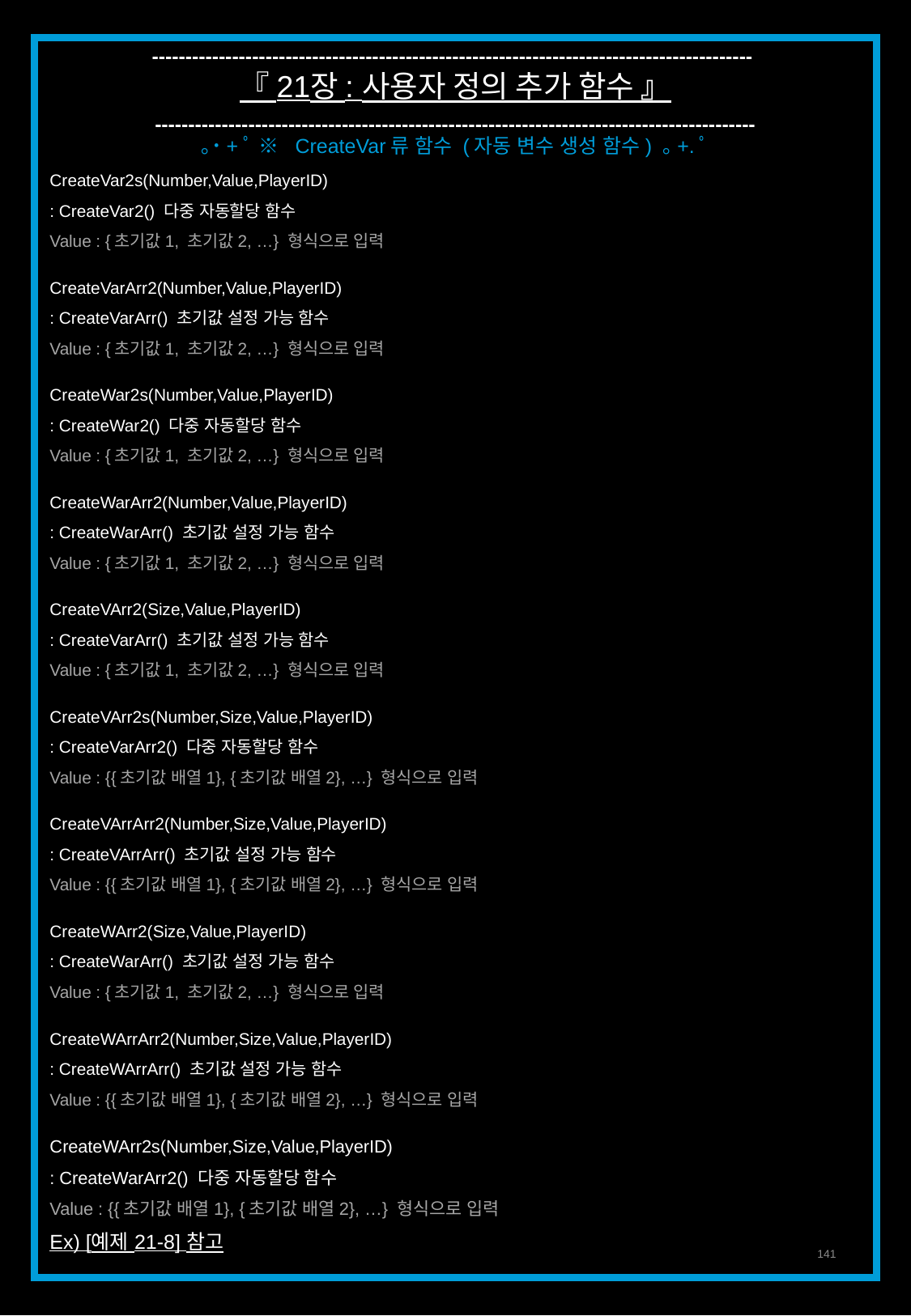

------------------------------------------------------------------------------------------
『 21장 : 사용자 정의 추가 함수 』
------------------------------------------------------------------------------------------

｡˙+ﾟ ※  CreateVar류 함수 (자동 변수 생성 함수) ｡+.ﾟ
CreateVar2s(Number,Value,PlayerID)
: CreateVar2() 다중 자동할당 함수
Value : {초기값1, 초기값2, …} 형식으로 입력

CreateVarArr2(Number,Value,PlayerID)
: CreateVarArr() 초기값 설정 가능 함수
Value : {초기값1, 초기값2, …} 형식으로 입력

CreateWar2s(Number,Value,PlayerID)
: CreateWar2() 다중 자동할당 함수
Value : {초기값1, 초기값2, …} 형식으로 입력

CreateWarArr2(Number,Value,PlayerID)
: CreateWarArr() 초기값 설정 가능 함수
Value : {초기값1, 초기값2, …} 형식으로 입력

CreateVArr2(Size,Value,PlayerID)
: CreateVarArr() 초기값 설정 가능 함수
Value : {초기값1, 초기값2, …} 형식으로 입력

CreateVArr2s(Number,Size,Value,PlayerID)
: CreateVarArr2() 다중 자동할당 함수
Value : {{초기값 배열1}, {초기값 배열2}, …} 형식으로 입력

CreateVArrArr2(Number,Size,Value,PlayerID)
: CreateVArrArr() 초기값 설정 가능 함수
Value : {{초기값 배열1}, {초기값 배열2}, …} 형식으로 입력

CreateWArr2(Size,Value,PlayerID)
: CreateWarArr() 초기값 설정 가능 함수
Value : {초기값1, 초기값2, …} 형식으로 입력

CreateWArrArr2(Number,Size,Value,PlayerID)
: CreateWArrArr() 초기값 설정 가능 함수
Value : {{초기값 배열1}, {초기값 배열2}, …} 형식으로 입력

CreateWArr2s(Number,Size,Value,PlayerID)
: CreateWarArr2() 다중 자동할당 함수
Value : {{초기값 배열1}, {초기값 배열2}, …} 형식으로 입력
Ex) [예제 21-8] 참고
141